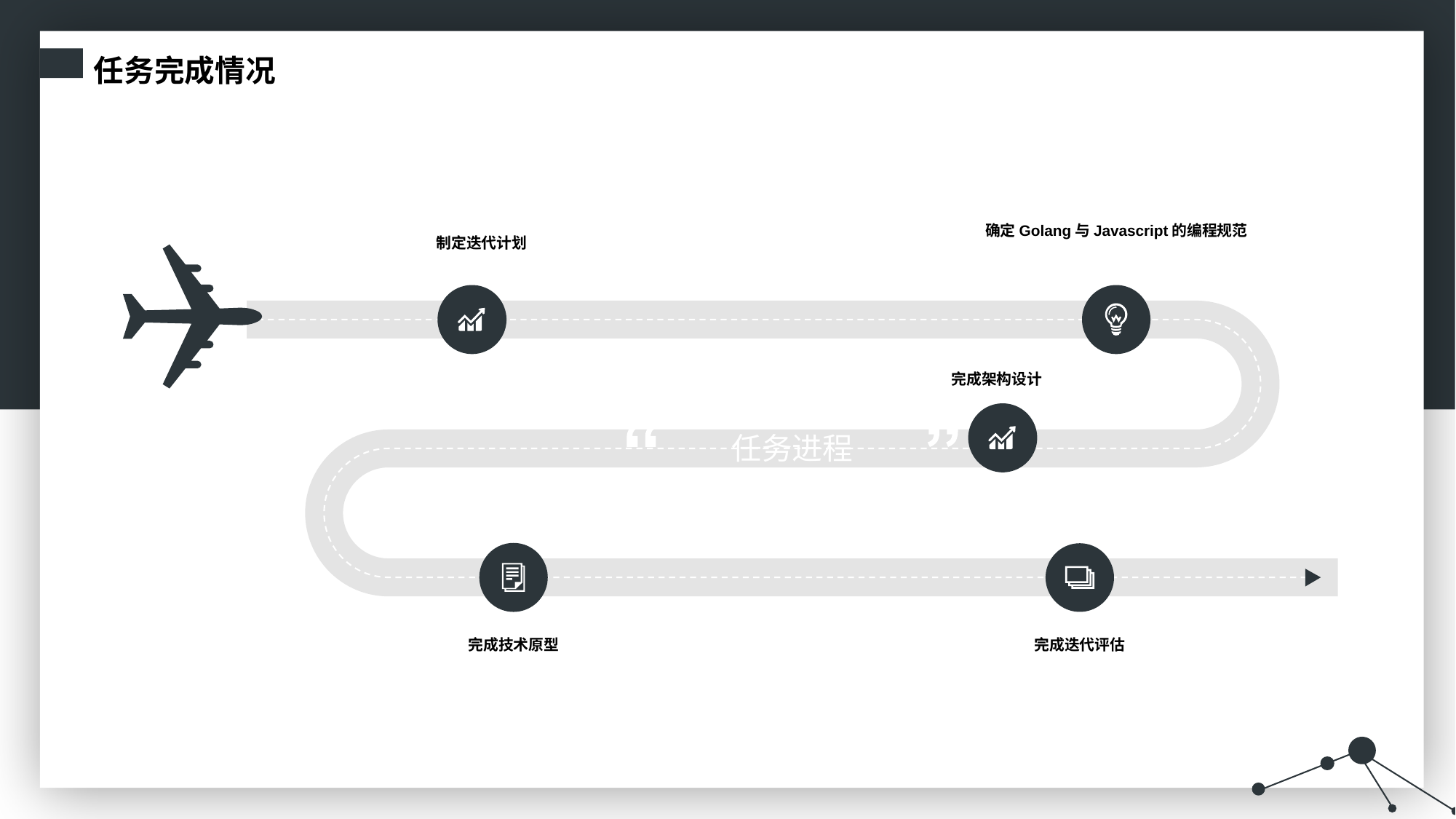

任务完成情况

确定Golang与Javascript的编程规范

制定迭代计划

完成架构设计

任务进程

完成技术原型

完成迭代评估